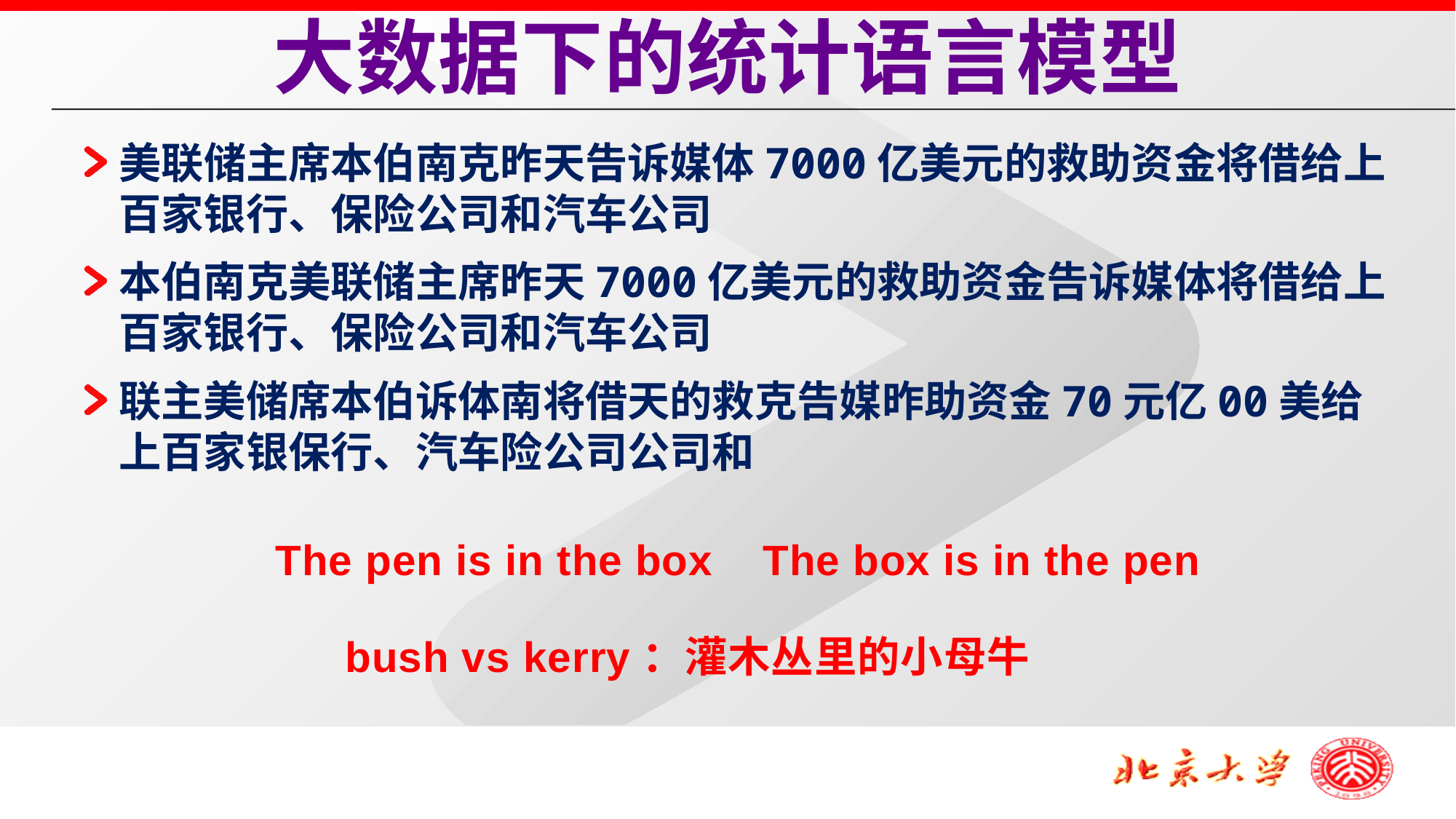

大数据下的统计语言模型
美联储主席本伯南克昨天告诉媒体7000亿美元的救助资金将借给上百家银行、保险公司和汽车公司
本伯南克美联储主席昨天7000亿美元的救助资金告诉媒体将借给上百家银行、保险公司和汽车公司
联主美储席本伯诉体南将借天的救克告媒昨助资金70元亿00美给上百家银保行、汽车险公司公司和

The pen is in the box    The box is in the pen
bush vs kerry：灌木丛里的小母牛